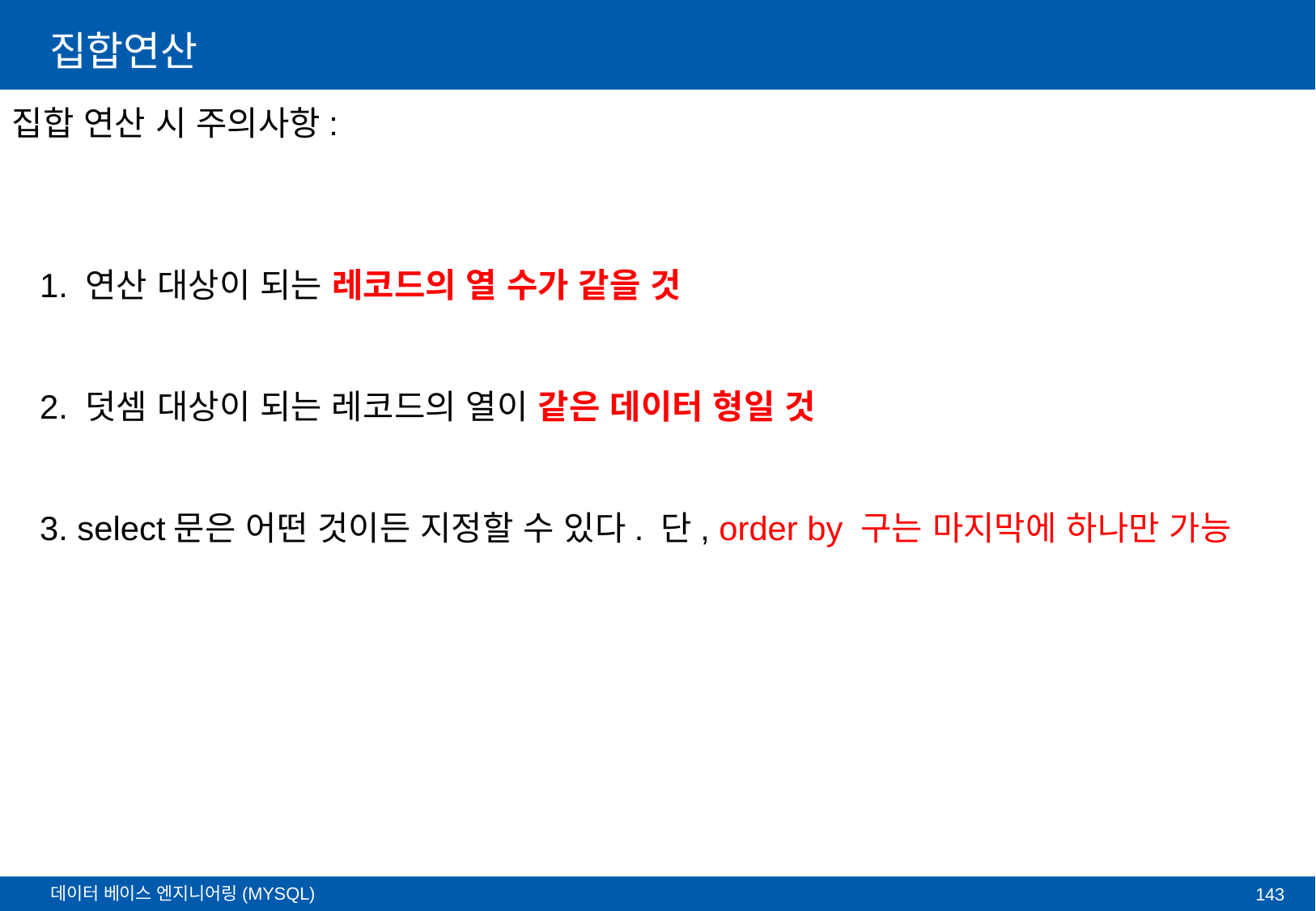

# 집합연산
집합 연산 시 주의사항:

   1. 연산 대상이 되는 레코드의 열 수가 같을 것

   2. 덧셈 대상이 되는 레코드의 열이 같은 데이터 형일 것

   3. select문은 어떤 것이든 지정할 수 있다. 단, order by 구는 마지막에 하나만 가능

143